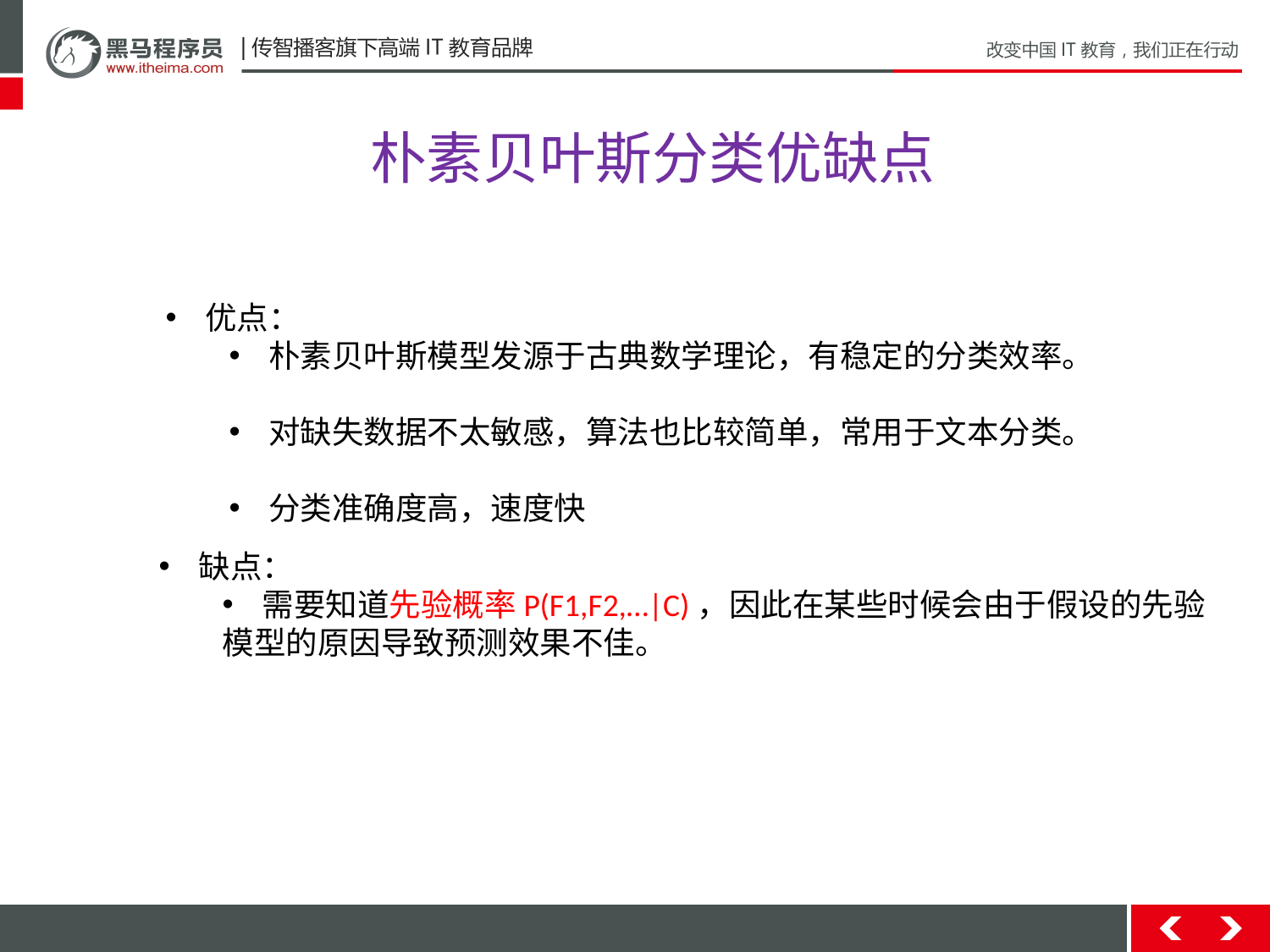

朴素贝叶斯分类优缺点
优点：
朴素贝叶斯模型发源于古典数学理论，有稳定的分类效率。

对缺失数据不太敏感，算法也比较简单，常用于文本分类。

分类准确度高，速度快
缺点：
需要知道先验概率P(F1,F2,…|C)，因此在某些时候会由于假设的先验
模型的原因导致预测效果不佳。